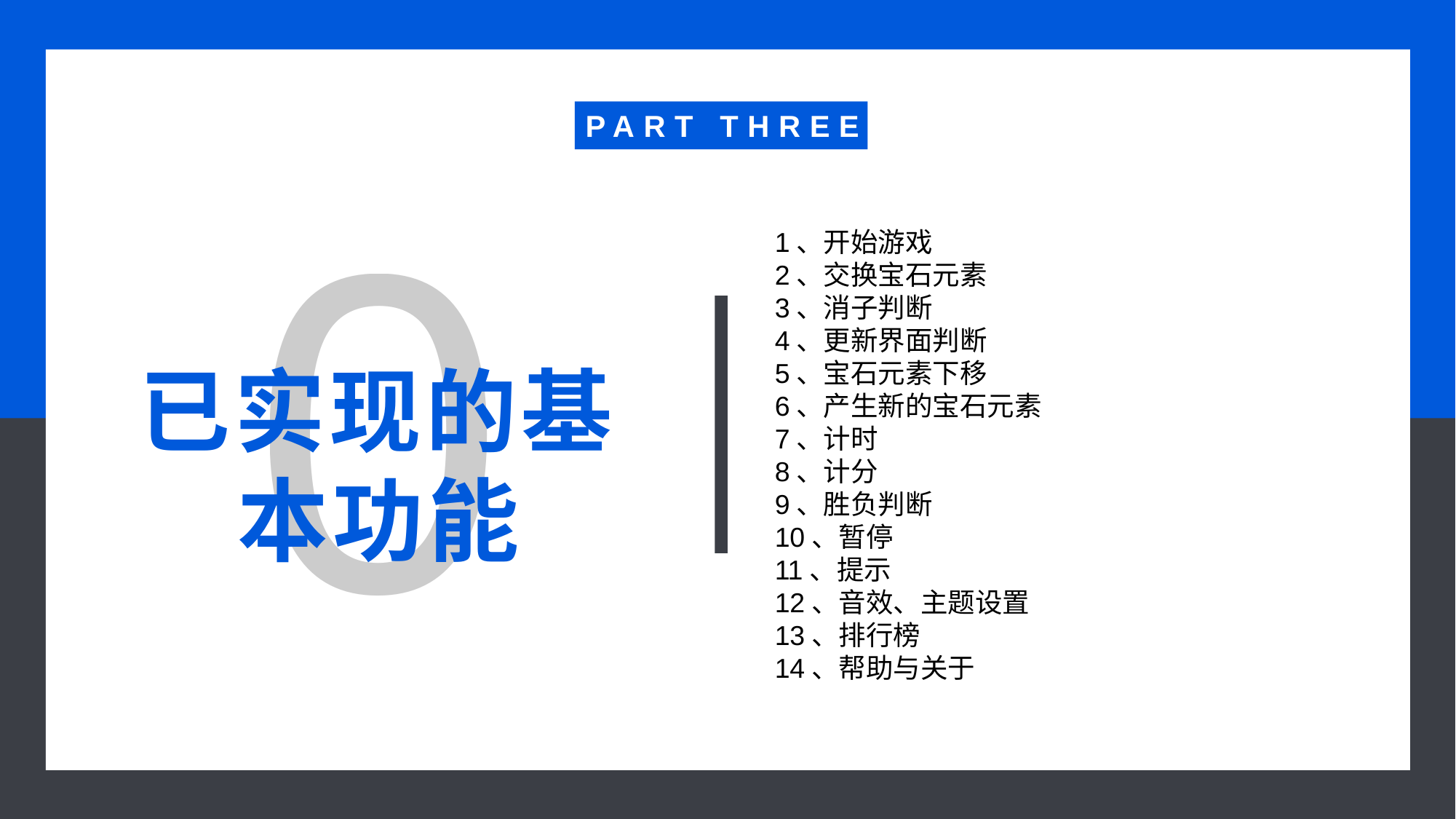

PART THREE
03
1、开始游戏
2、交换宝石元素
3、消子判断
4、更新界面判断
5、宝石元素下移
6、产生新的宝石元素
7、计时
8、计分
9、胜负判断
10、暂停
11、提示
12、音效、主题设置
13、排行榜
14、帮助与关于

已实现的基本功能